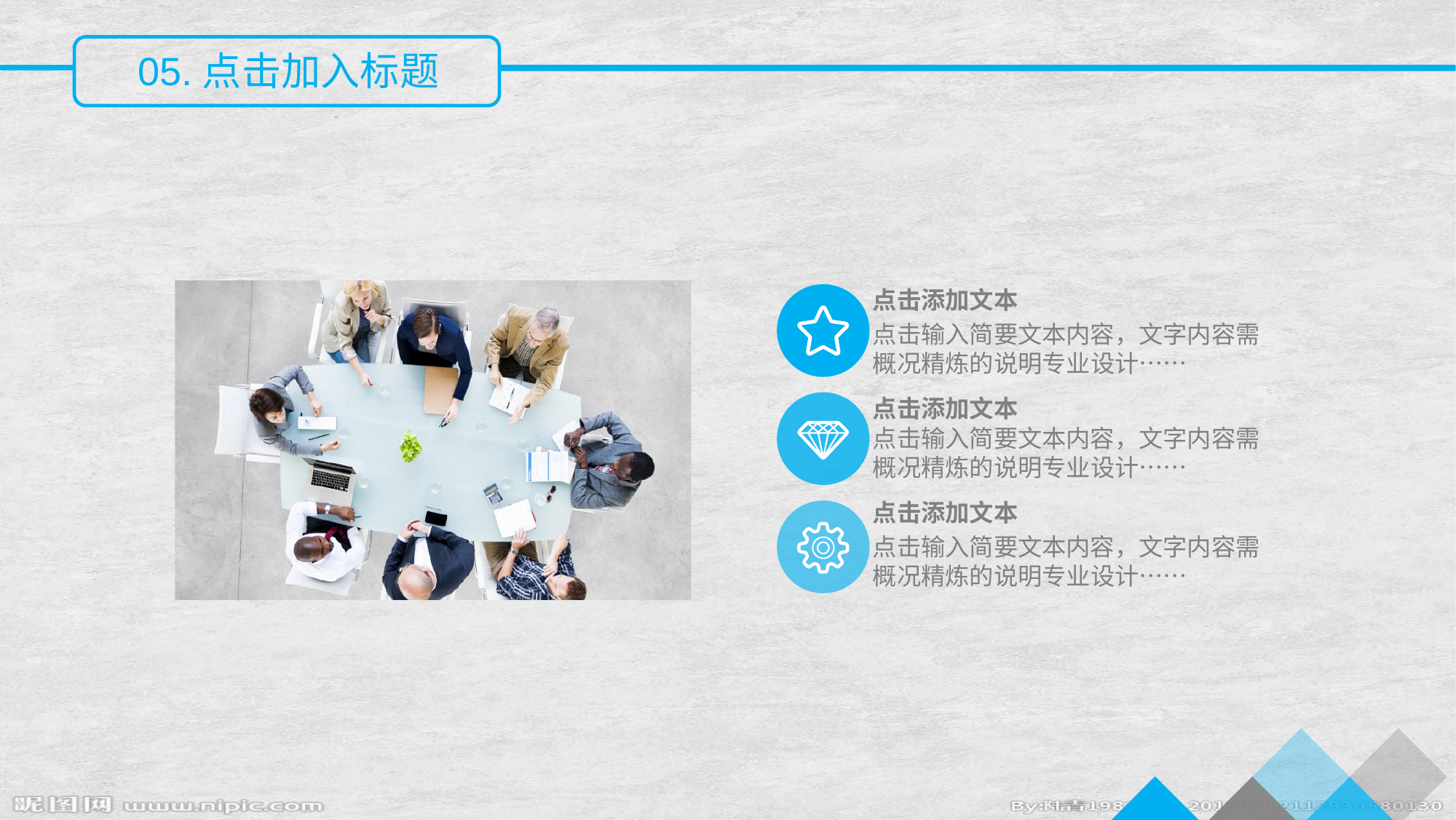

05.点击加入标题
点击添加文本

点击输入简要文本内容，文字内容需概况精炼的说明专业设计……
点击添加文本

点击输入简要文本内容，文字内容需概况精炼的说明专业设计……
点击添加文本

点击输入简要文本内容，文字内容需概况精炼的说明专业设计……